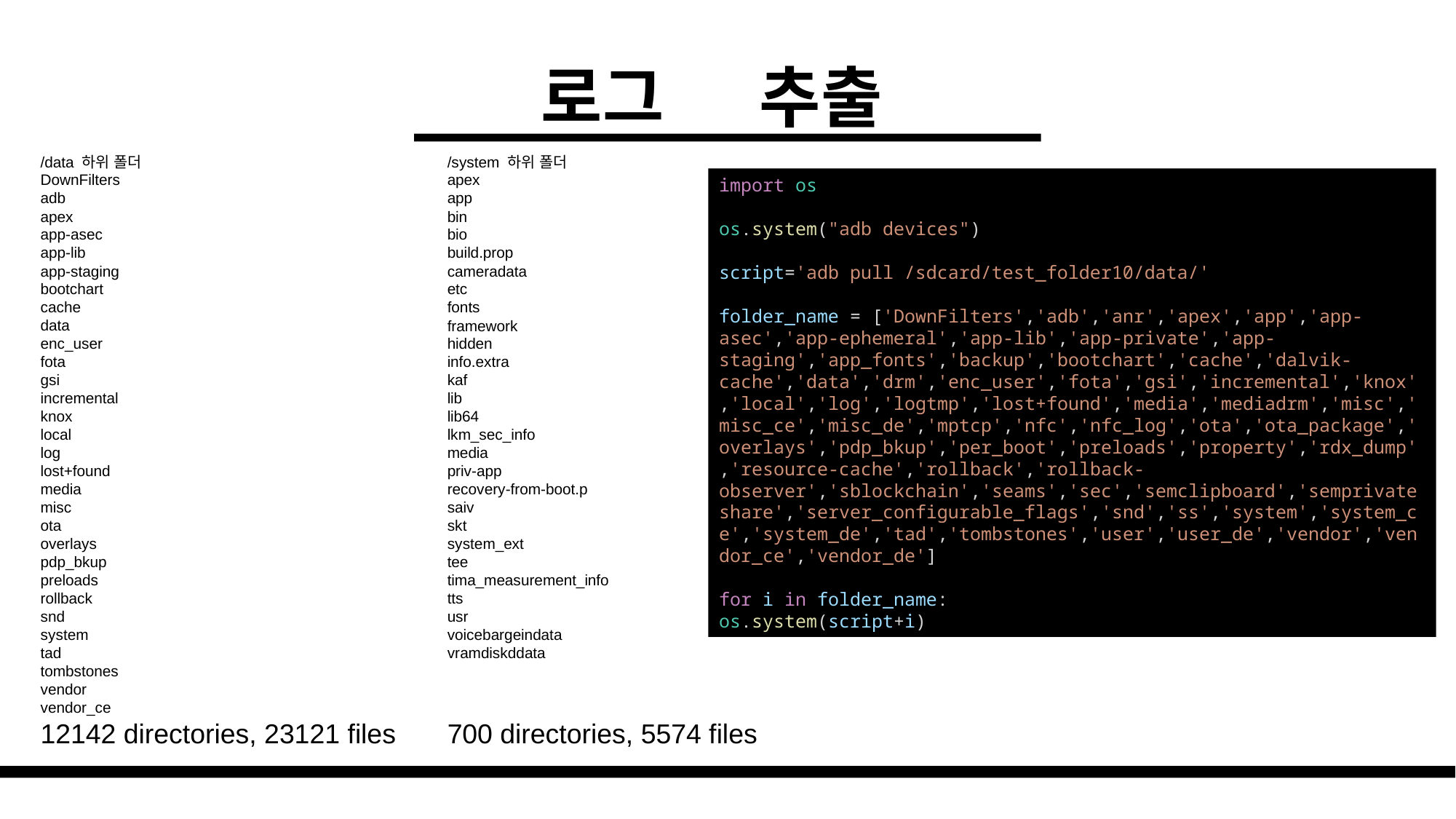

로그 	추출

/data 하위 폴더
DownFilters
adb
apex
app-asec
app-lib
app-staging
bootchart
cache
data
enc_user
fota
gsi
incremental
knox
local
log
lost+found
media
misc
ota
overlays
pdp_bkup
preloads
rollback
snd
system
tad
tombstones
vendor
vendor_ce
12142 directories, 23121 files

/system 하위 폴더
apex
app
bin
bio
build.prop
cameradata
etc
fonts
framework
hidden
info.extra
kaf
lib
lib64
lkm_sec_info
media
priv-app
recovery-from-boot.p
saiv
skt
system_ext
tee
tima_measurement_info
tts
usr
voicebargeindata
vramdiskddata

700 directories, 5574 files
import os
os.system("adb devices")
script='adb pull /sdcard/test_folder10/data/'
folder_name = ['DownFilters','adb','anr','apex','app','app-asec','app-ephemeral','app-lib','app-private','app-staging','app_fonts','backup','bootchart','cache','dalvik-cache','data','drm','enc_user','fota','gsi','incremental','knox','local','log','logtmp','lost+found','media','mediadrm','misc','misc_ce','misc_de','mptcp','nfc','nfc_log','ota','ota_package','overlays','pdp_bkup','per_boot','preloads','property','rdx_dump','resource-cache','rollback','rollback-observer','sblockchain','seams','sec','semclipboard','semprivateshare','server_configurable_flags','snd','ss','system','system_ce','system_de','tad','tombstones','user','user_de','vendor','vendor_ce','vendor_de']
for i in folder_name:
os.system(script+i)